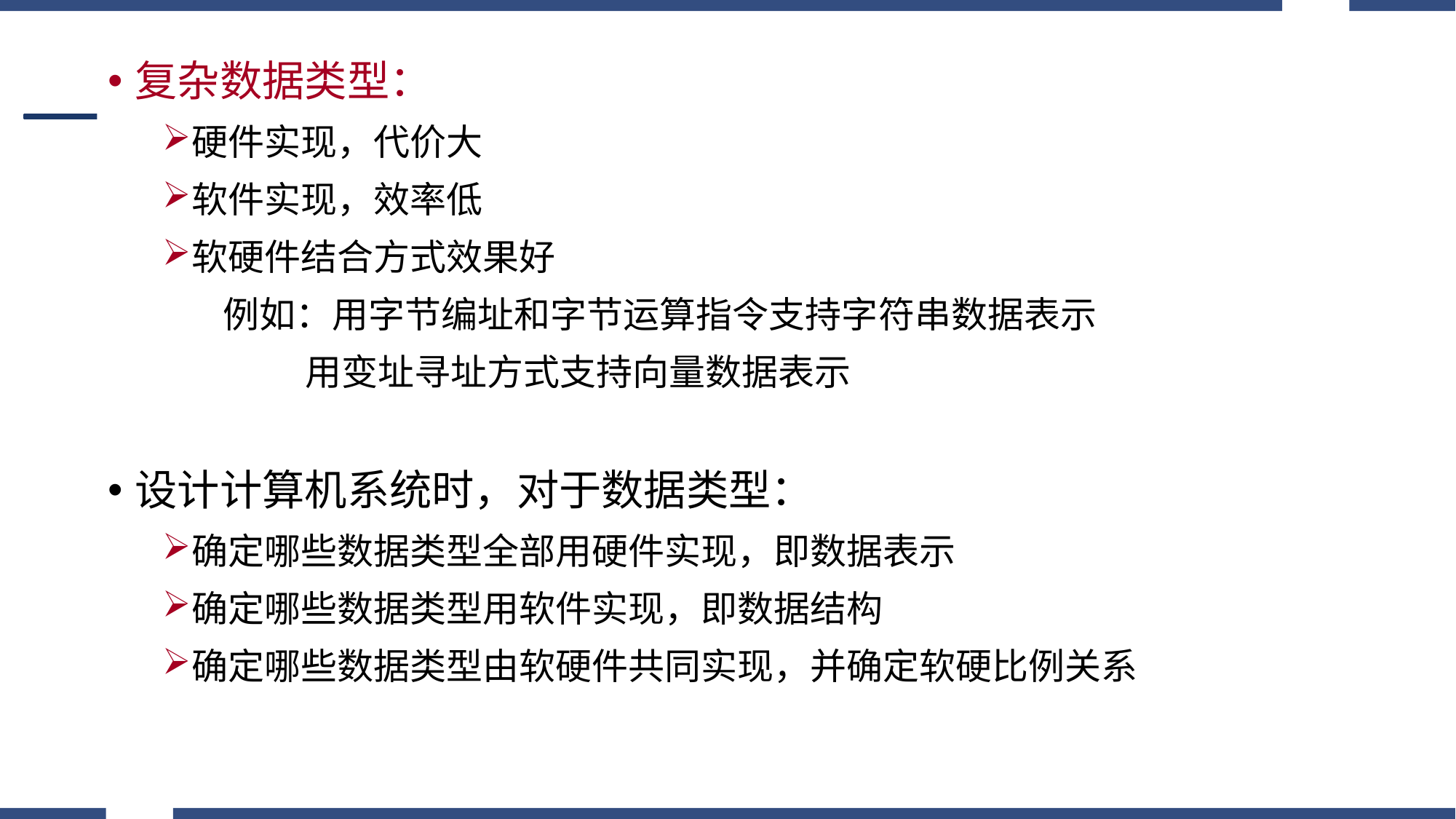

复杂数据类型：
硬件实现，代价大
软件实现，效率低
软硬件结合方式效果好
             例如：用字节编址和字节运算指令支持字符串数据表示
                       用变址寻址方式支持向量数据表示

设计计算机系统时，对于数据类型：
确定哪些数据类型全部用硬件实现，即数据表示
确定哪些数据类型用软件实现，即数据结构
确定哪些数据类型由软硬件共同实现，并确定软硬比例关系